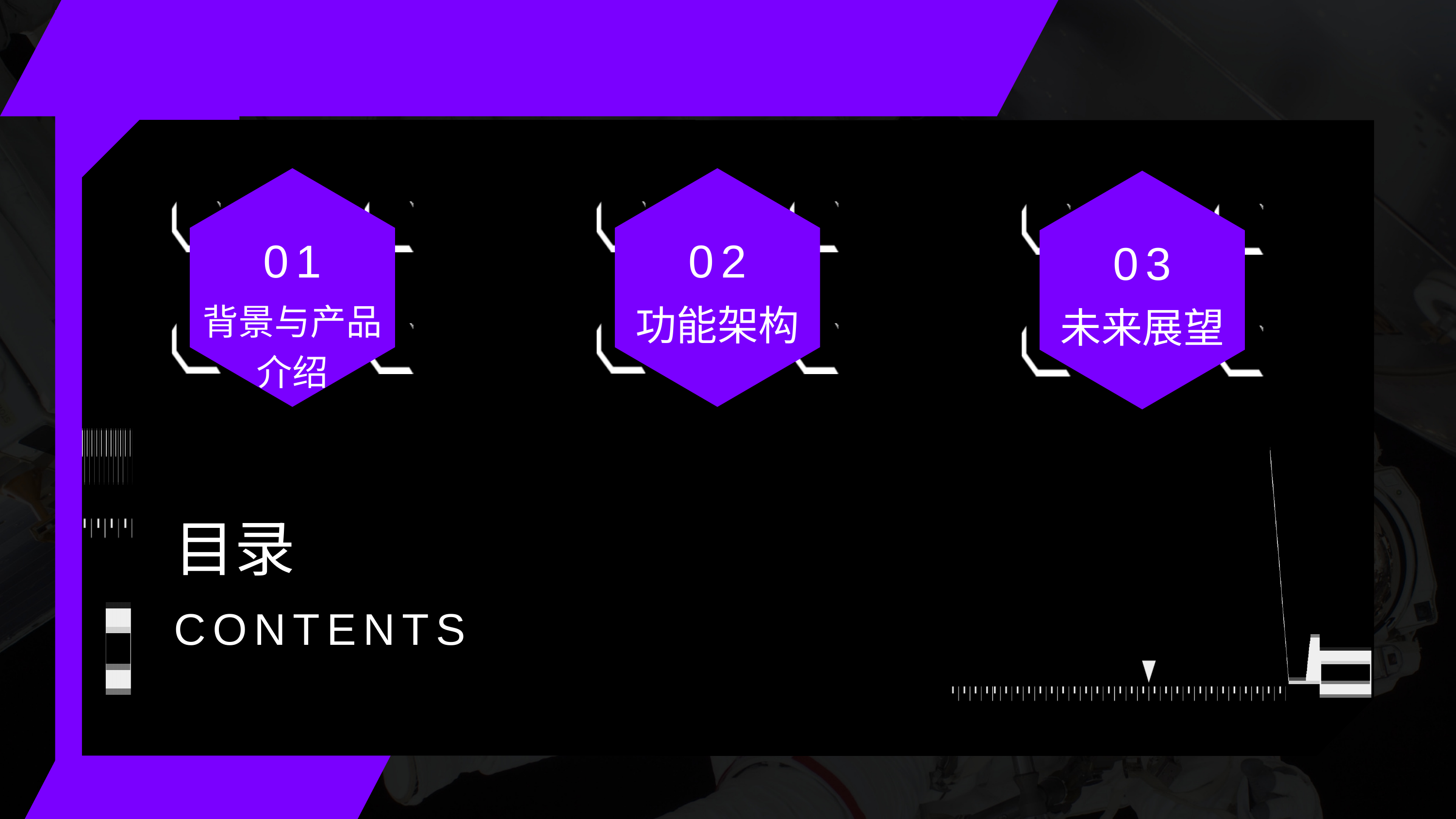

01
02
03
功能架构
背景与产品介绍
未来展望

目录
CONTENTS